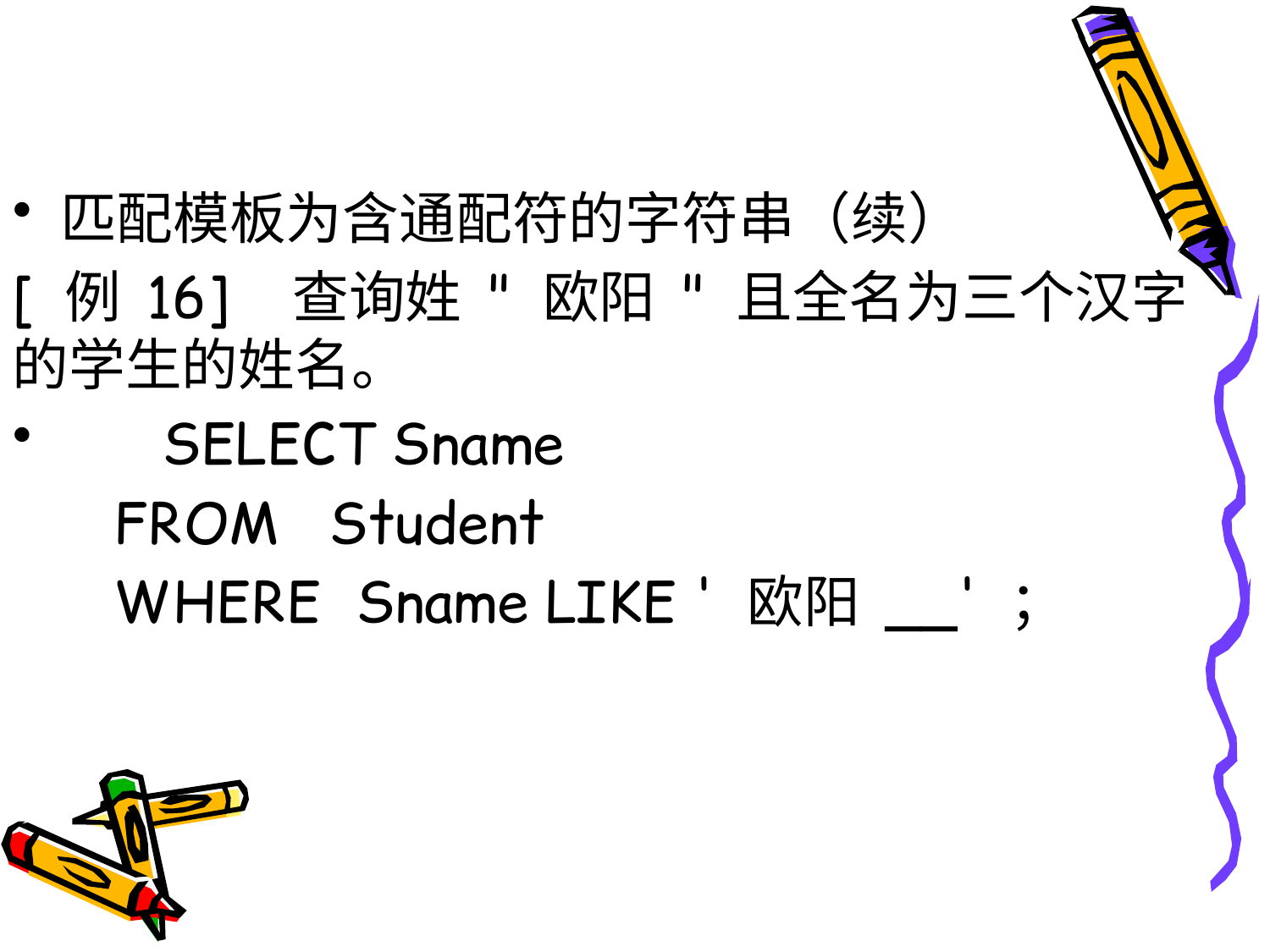

#
匹配模板为含通配符的字符串（续）
[ 例 16]   查询姓 " 欧阳 " 且全名为三个汉字的学生的姓名。
      SELECT Sname
      FROM   Student
      WHERE  Sname LIKE ' 欧阳 __' ；